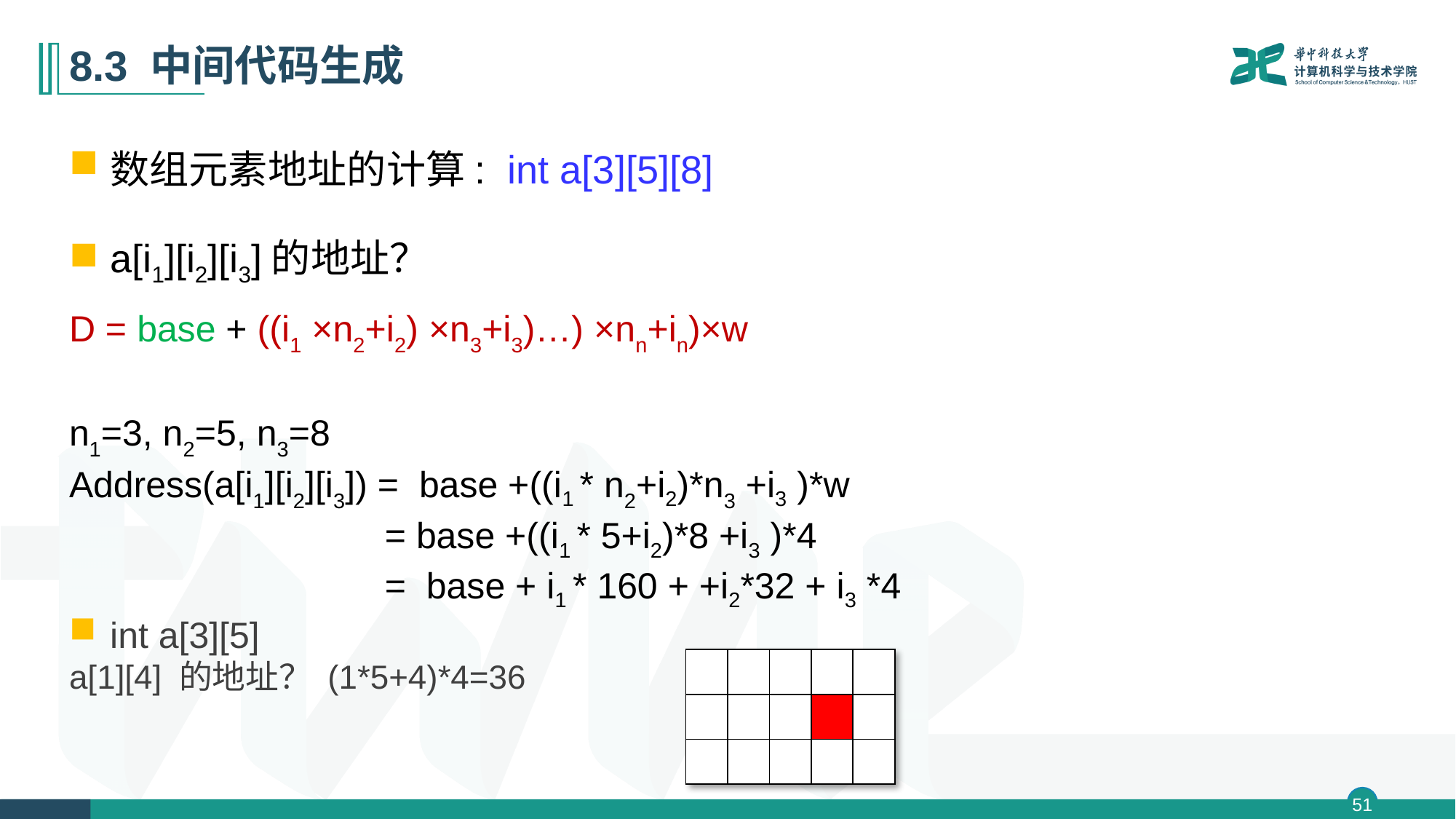

# 8.3 中间代码生成
数组元素地址的计算:  int a[3][5][8]
a[i1][i2][i3]的地址？
D = base + ((i1 ×n2+i2) ×n3+i3)…) ×nn+in)×w

n1=3, n2=5, n3=8
Address(a[i1][i2][i3]) =  base +((i1 * n2+i2)*n3 +i3 )*w
                               = base +((i1 * 5+i2)*8 +i3 )*4
                               =  base + i1 * 160 + +i2*32 + i3 *4
int a[3][5]
a[1][4] 的地址？ (1*5+4)*4=36

|  |  |  |  |  |
| --- | --- | --- | --- | --- |
|  |  |  |  |  |
|  |  |  |  |  |